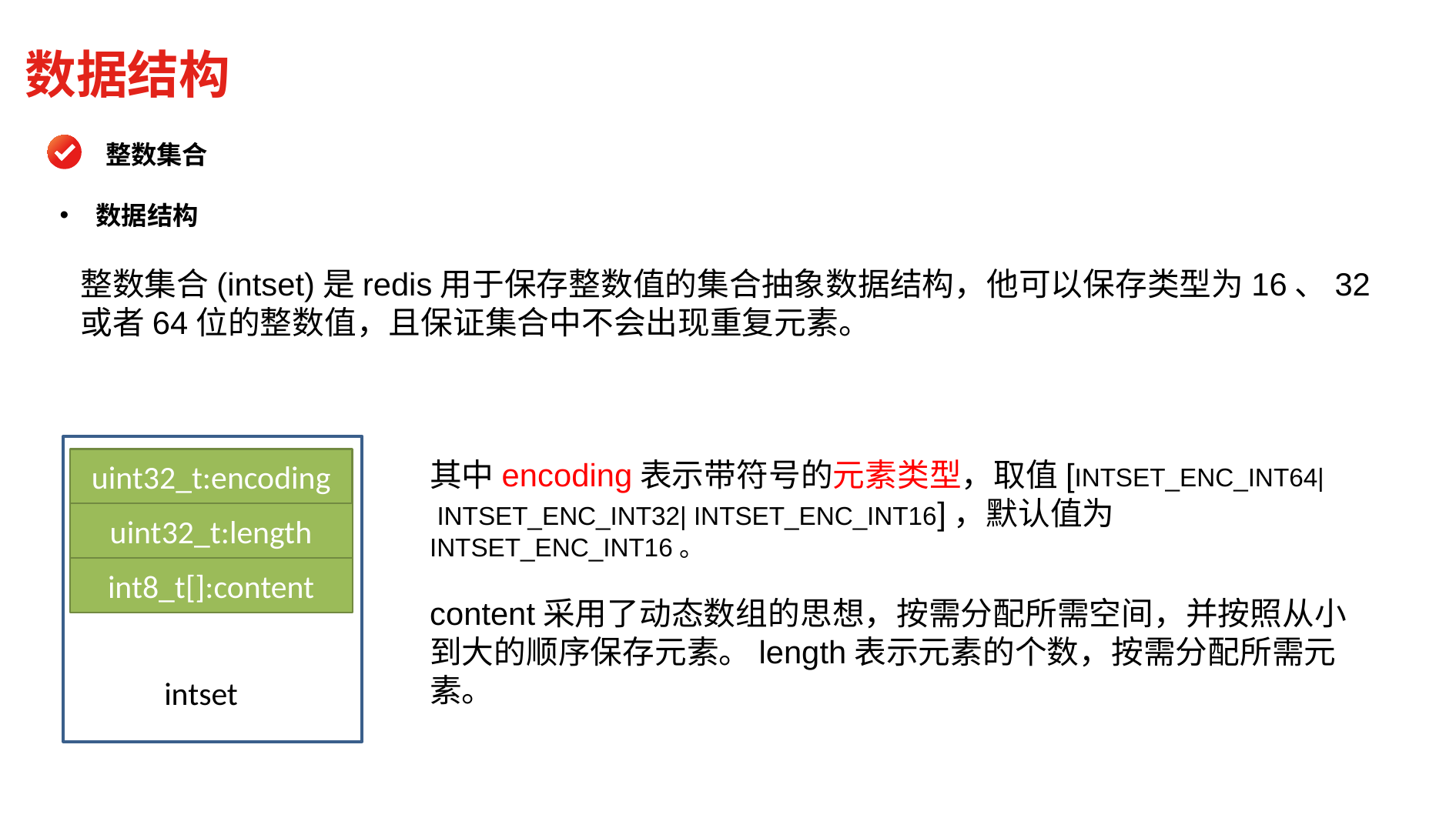

数据结构
整数集合

数据结构
整数集合(intset)是redis用于保存整数值的集合抽象数据结构，他可以保存类型为16、32或者64位的整数值，且保证集合中不会出现重复元素。

uint32_t:encoding
uint32_t:length
int8_t[]:content
intset
其中encoding表示带符号的元素类型，取值[INTSET_ENC_INT64|
 INTSET_ENC_INT32| INTSET_ENC_INT16]，默认值为INTSET_ENC_INT16。

content采用了动态数组的思想，按需分配所需空间，并按照从小到大的顺序保存元素。length表示元素的个数，按需分配所需元素。